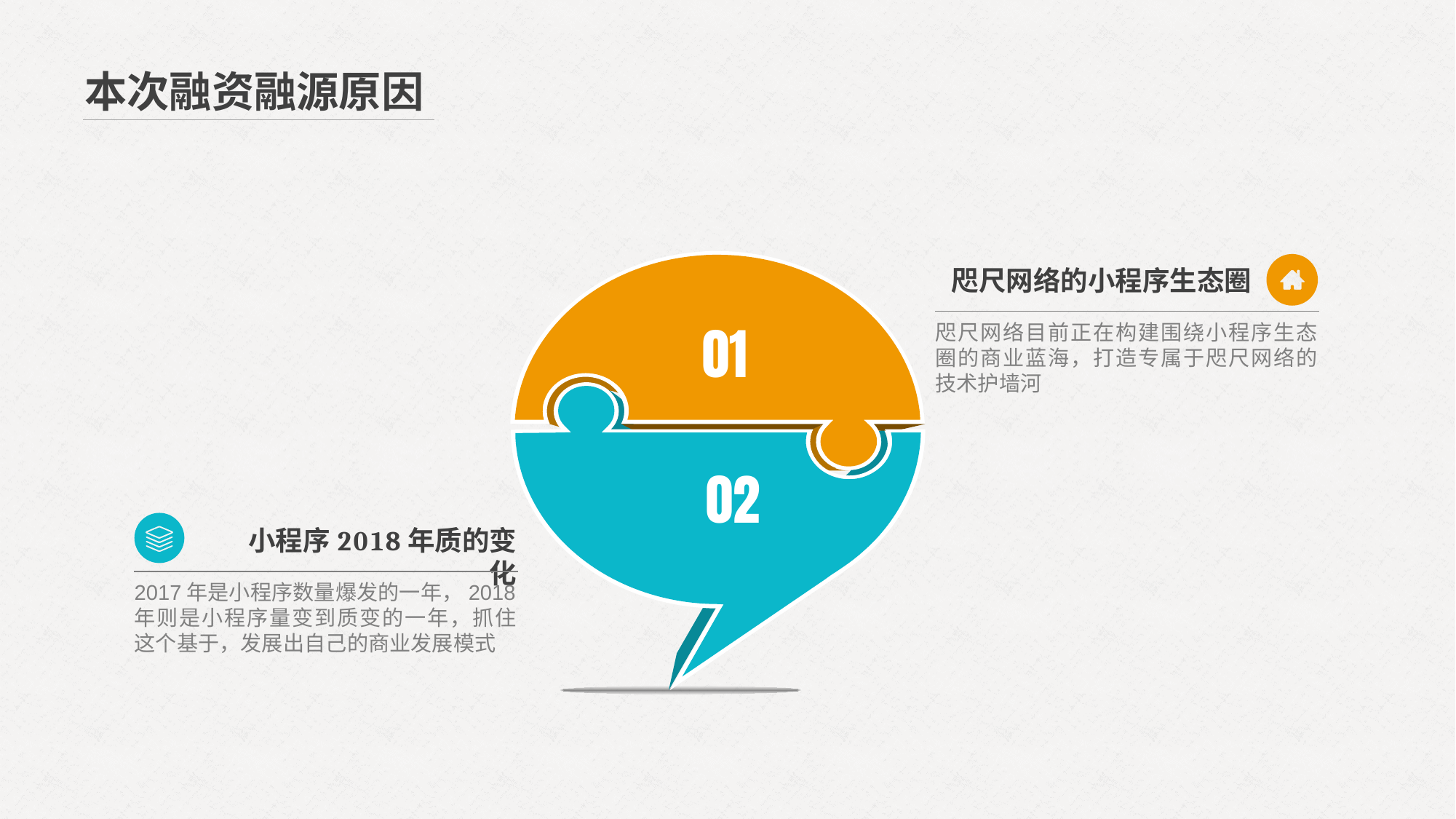

本次融资融源原因

咫尺网络的小程序生态圈
咫尺网络目前正在构建围绕小程序生态圈的商业蓝海，打造专属于咫尺网络的技术护墙河
01
02

小程序2018年质的变化
2017年是小程序数量爆发的一年，2018年则是小程序量变到质变的一年，抓住这个基于，发展出自己的商业发展模式